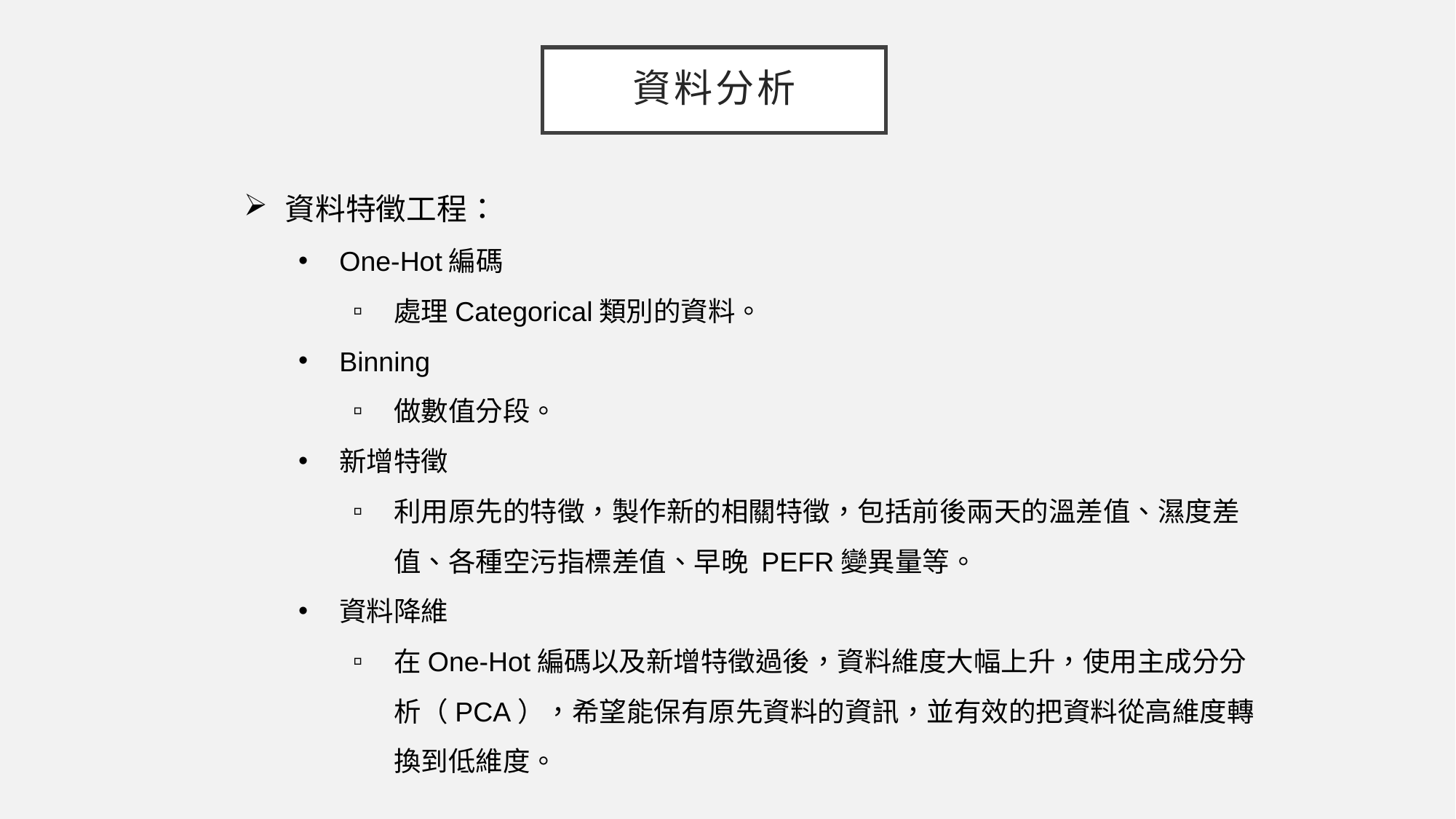

# 資料分析
資料特徵工程：
One-Hot編碼
處理Categorical類別的資料。
Binning
做數值分段。
新增特徵
利用原先的特徵，製作新的相關特徵，包括前後兩天的溫差值、濕度差值、各種空污指標差值、早晚 PEFR變異量等。
資料降維
在One-Hot編碼以及新增特徵過後，資料維度大幅上升，使用主成分分析（PCA），希望能保有原先資料的資訊，並有效的把資料從高維度轉換到低維度。